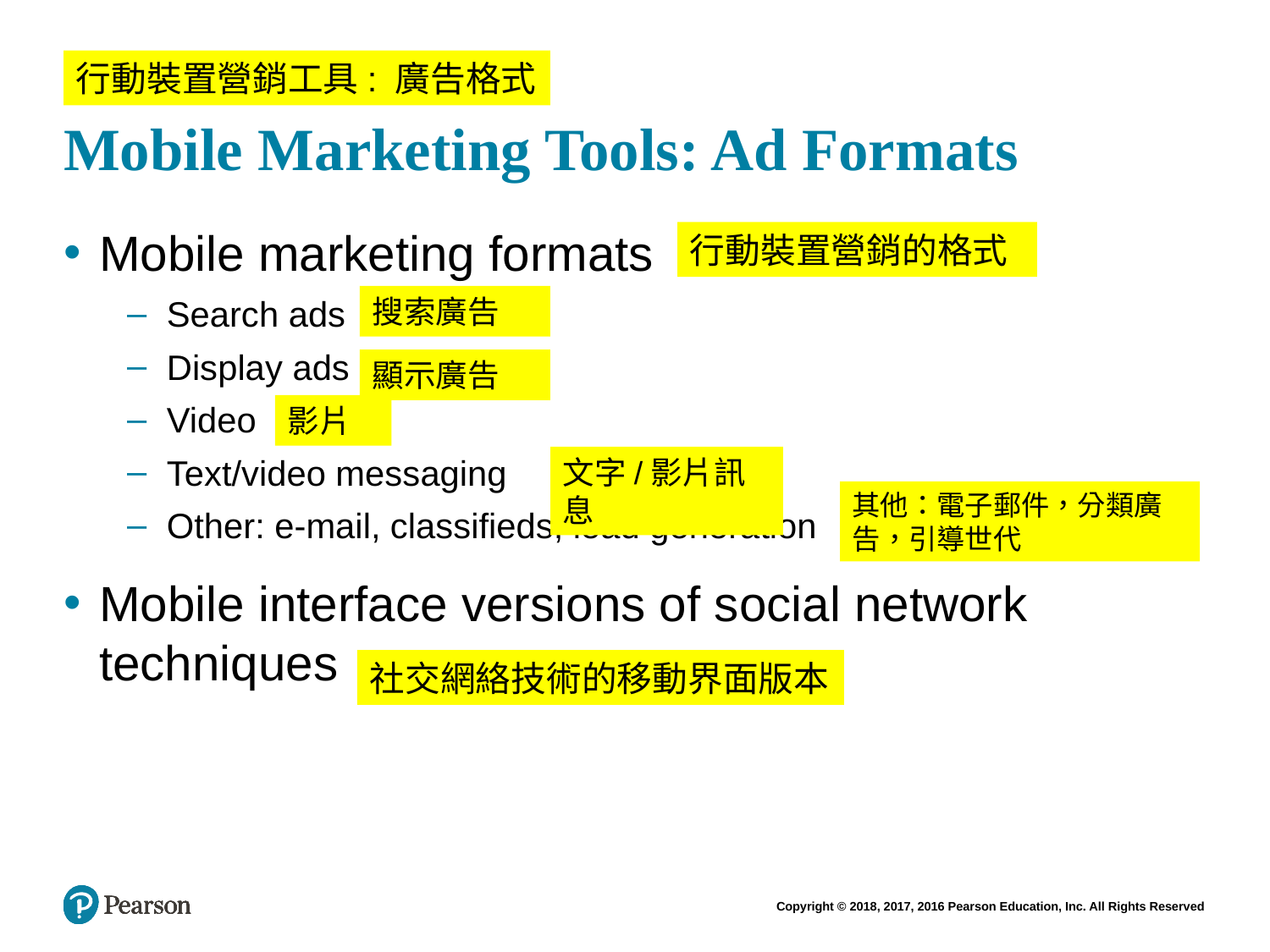

# Mobile Marketing Tools: Ad Formats
行動裝置營銷工具: 廣告格式
Mobile marketing formats
Search ads
Display ads
Video
Text/video messaging
Other: e-mail, classifieds, lead generation
Mobile interface versions of social network techniques
行動裝置營銷的格式
搜索廣告
顯示廣告
影片
文字/影片訊息
其他：電子郵件，分類廣告，引導世代
社交網絡技術的移動界面版本